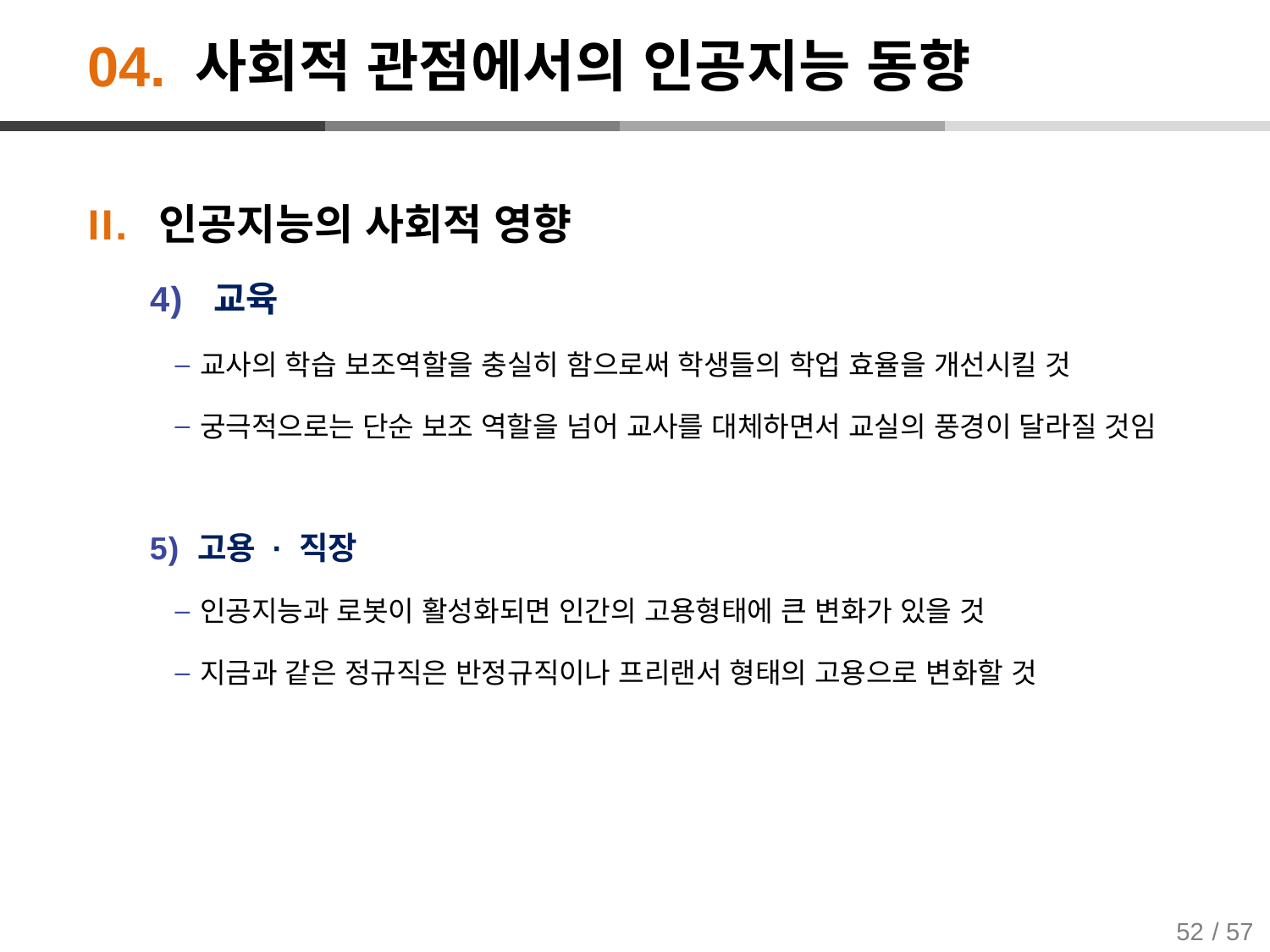

# 04. 사회적 관점에서의 인공지능 동향
인공지능의 사회적 영향
교육
교사의 학습 보조역할을 충실히 함으로써 학생들의 학업 효율을 개선시킬 것
궁극적으로는 단순 보조 역할을 넘어 교사를 대체하면서 교실의 풍경이 달라질 것임

고용 · 직장
인공지능과 로봇이 활성화되면 인간의 고용형태에 큰 변화가 있을 것
지금과 같은 정규직은 반정규직이나 프리랜서 형태의 고용으로 변화할 것